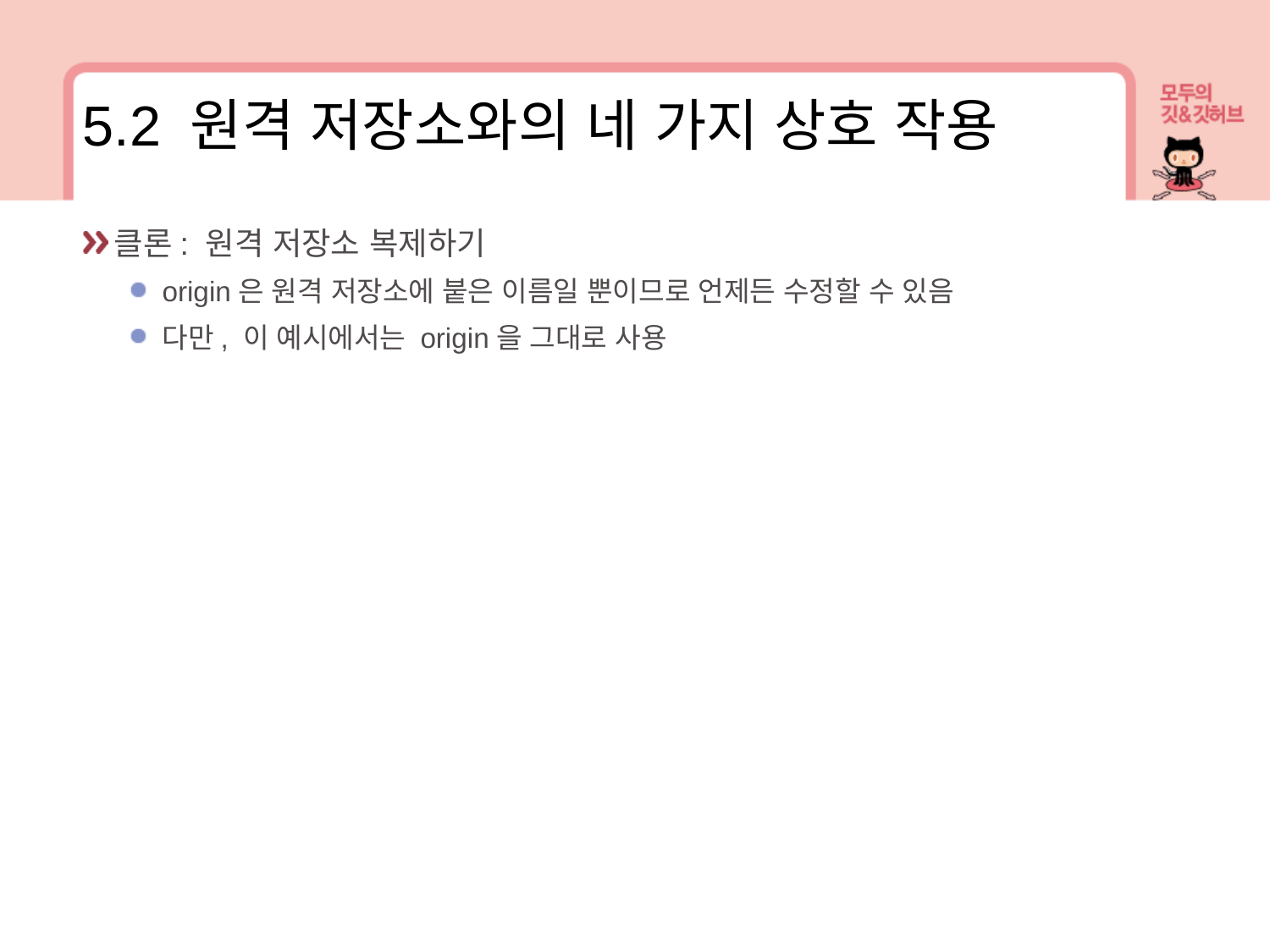

5.2 원격 저장소와의 네 가지 상호 작용
클론: 원격 저장소 복제하기
origin은 원격 저장소에 붙은 이름일 뿐이므로 언제든 수정할 수 있음
다만, 이 예시에서는 origin을 그대로 사용